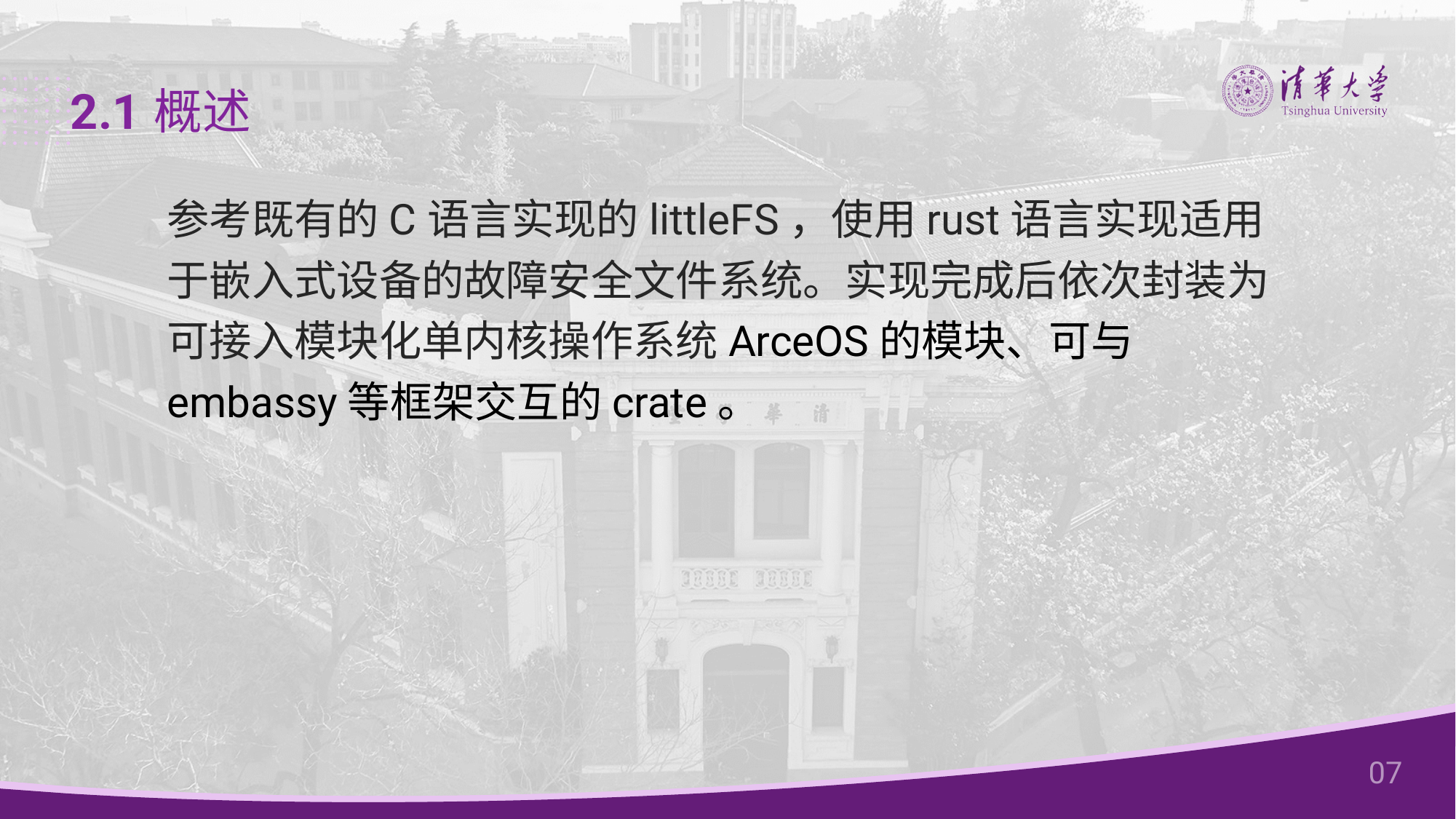

2.1
概述
参考既有的C语言实现的littleFS，使用rust语言实现适用于嵌入式设备的故障安全文件系统。实现完成后依次封装为可接入模块化单内核操作系统ArceOS的模块、可与embassy等框架交互的crate。

07